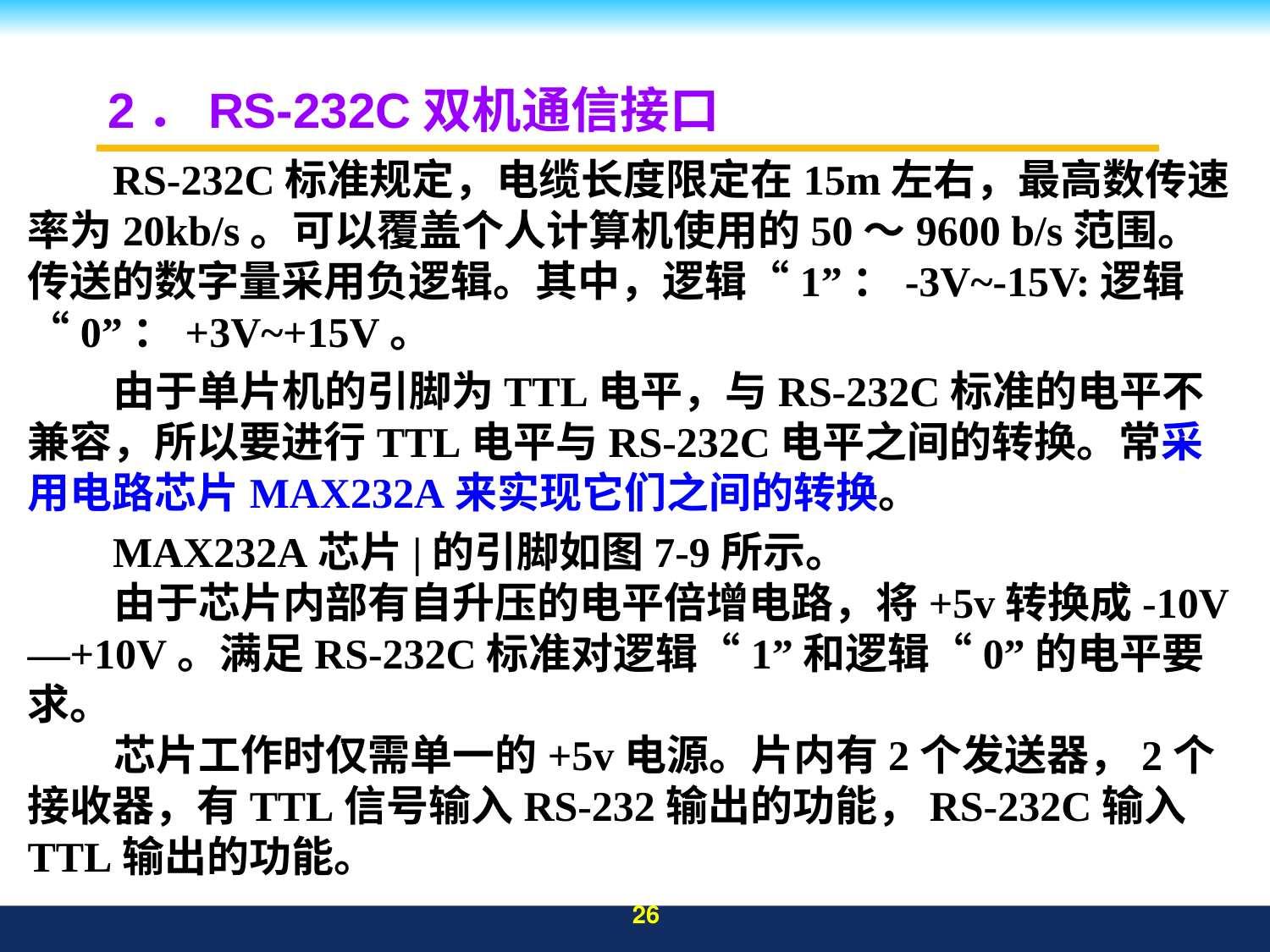

# 2．RS-232C双机通信接口
RS-232C标准规定，电缆长度限定在15m左右，最高数传速率为20kb/s。可以覆盖个人计算机使用的50～9600 b/s范围。传送的数字量采用负逻辑。其中，逻辑“1”：-3V~-15V:逻辑“0”：+3V~+15V。
由于单片机的引脚为TTL电平，与RS-232C标准的电平不兼容，所以要进行TTL电平与RS-232C电平之间的转换。常采用电路芯片MAX232A来实现它们之间的转换。
MAX232A芯片|的引脚如图7-9所示。
        由于芯片内部有自升压的电平倍增电路，将+5v转换成-10V—+10V。满足RS-232C标准对逻辑“1”和逻辑“0”的电平要求。
        芯片工作时仅需单一的+5v电源。片内有2个发送器，2个接收器，有TTL信号输入RS-232输出的功能，RS-232C输入TTL输出的功能。

26